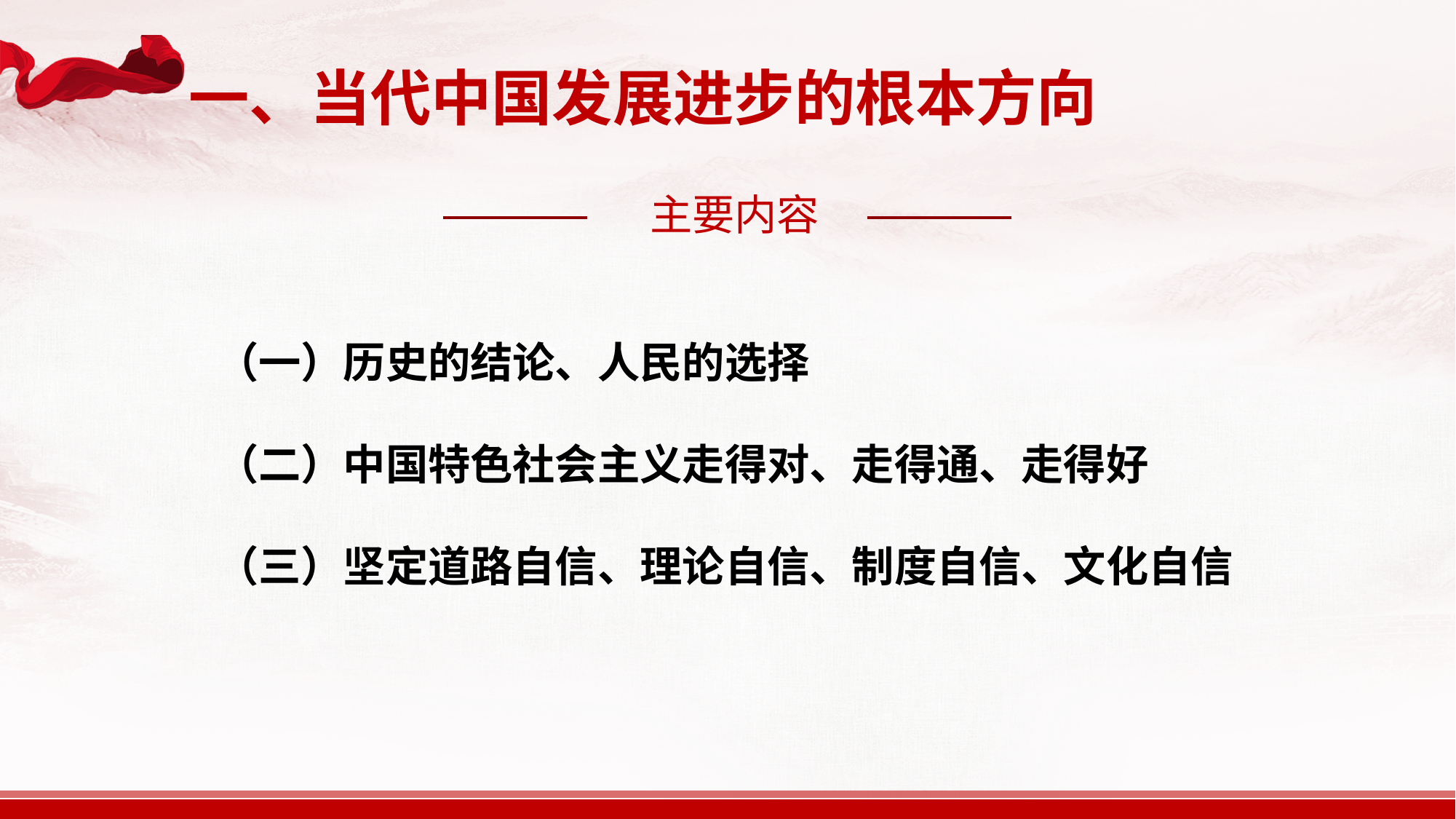

一、当代中国发展进步的根本方向
主要内容
（一）历史的结论、人民的选择
（二）中国特色社会主义走得对、走得通、走得好
（三）坚定道路自信、理论自信、制度自信、文化自信